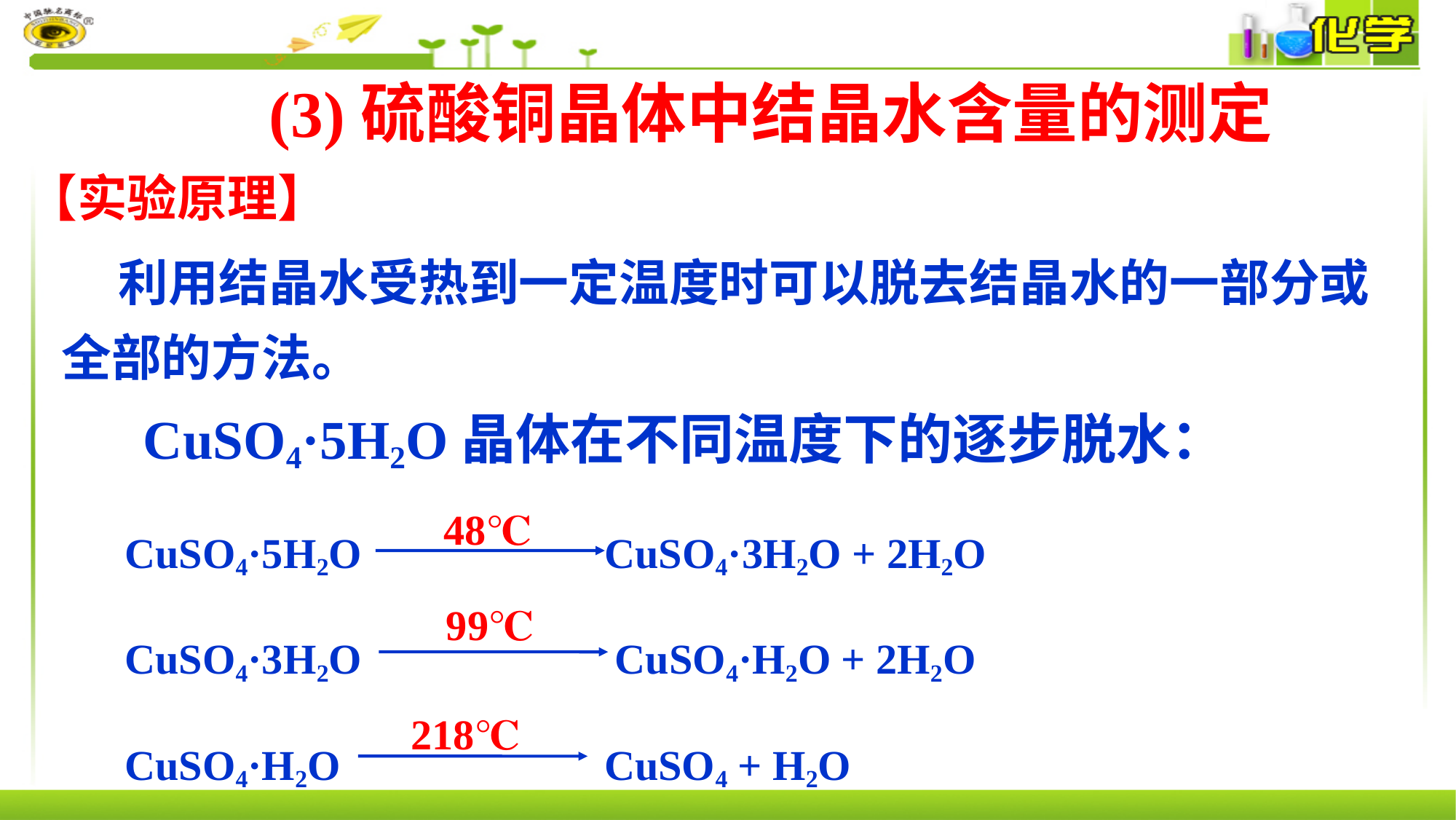

(3)硫酸铜晶体中结晶水含量的测定
# 【实验原理】
    利用结晶水受热到一定温度时可以脱去结晶水的一部分或全部的方法。
      CuSO4·5H2O晶体在不同温度下的逐步脱水：

      CuSO4·5H2O                       CuSO4·3H2O + 2H2O

      CuSO4·3H2O                        CuSO4·H2O + 2H2O

      CuSO4·H2O                         CuSO4 + H2O
48℃

99℃

     218℃